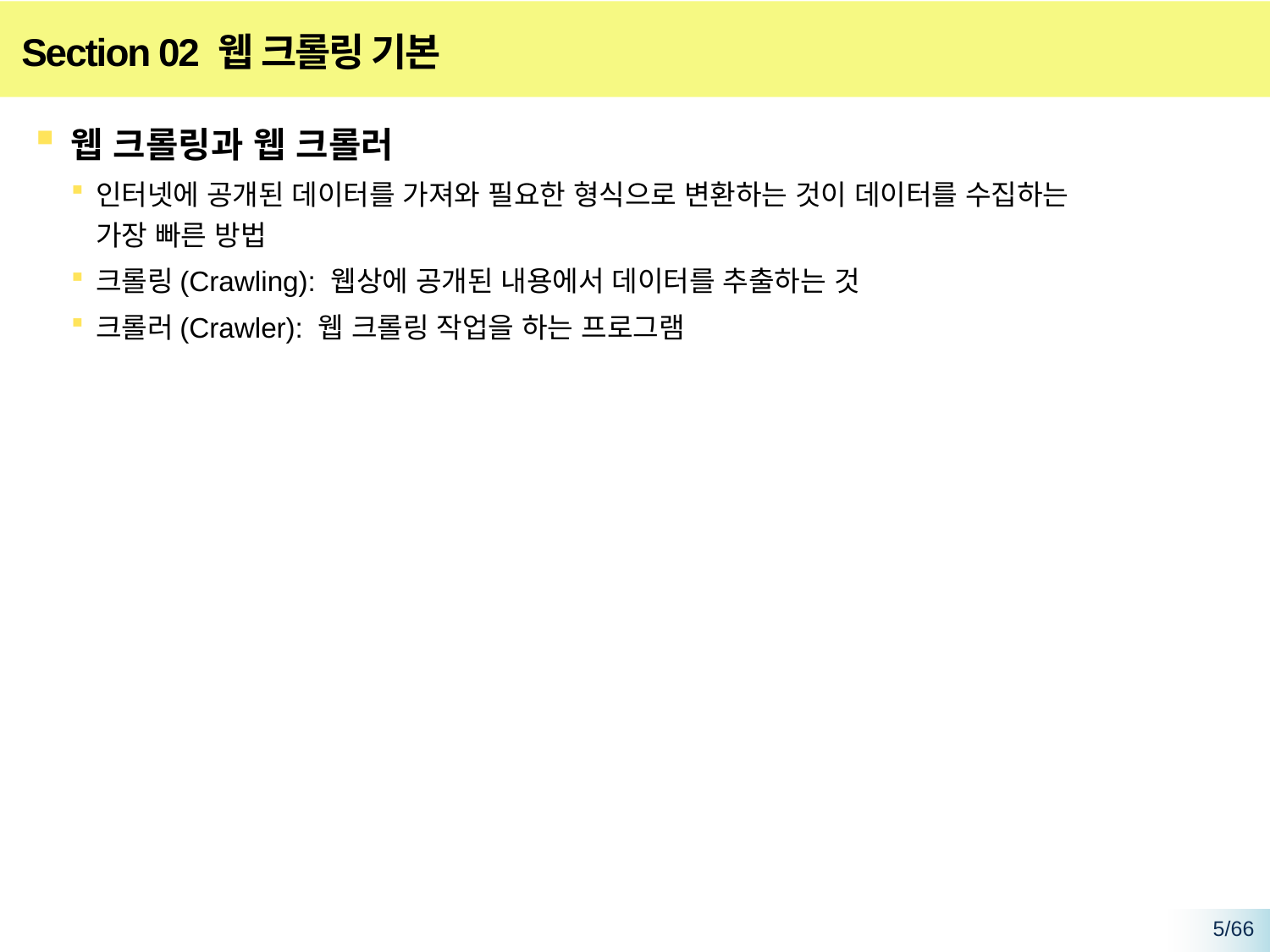

# Section 02 웹 크롤링 기본
웹 크롤링과 웹 크롤러
인터넷에 공개된 데이터를 가져와 필요한 형식으로 변환하는 것이 데이터를 수집하는
가장 빠른 방법
크롤링(Crawling): 웹상에 공개된 내용에서 데이터를 추출하는 것
크롤러(Crawler): 웹 크롤링 작업을 하는 프로그램